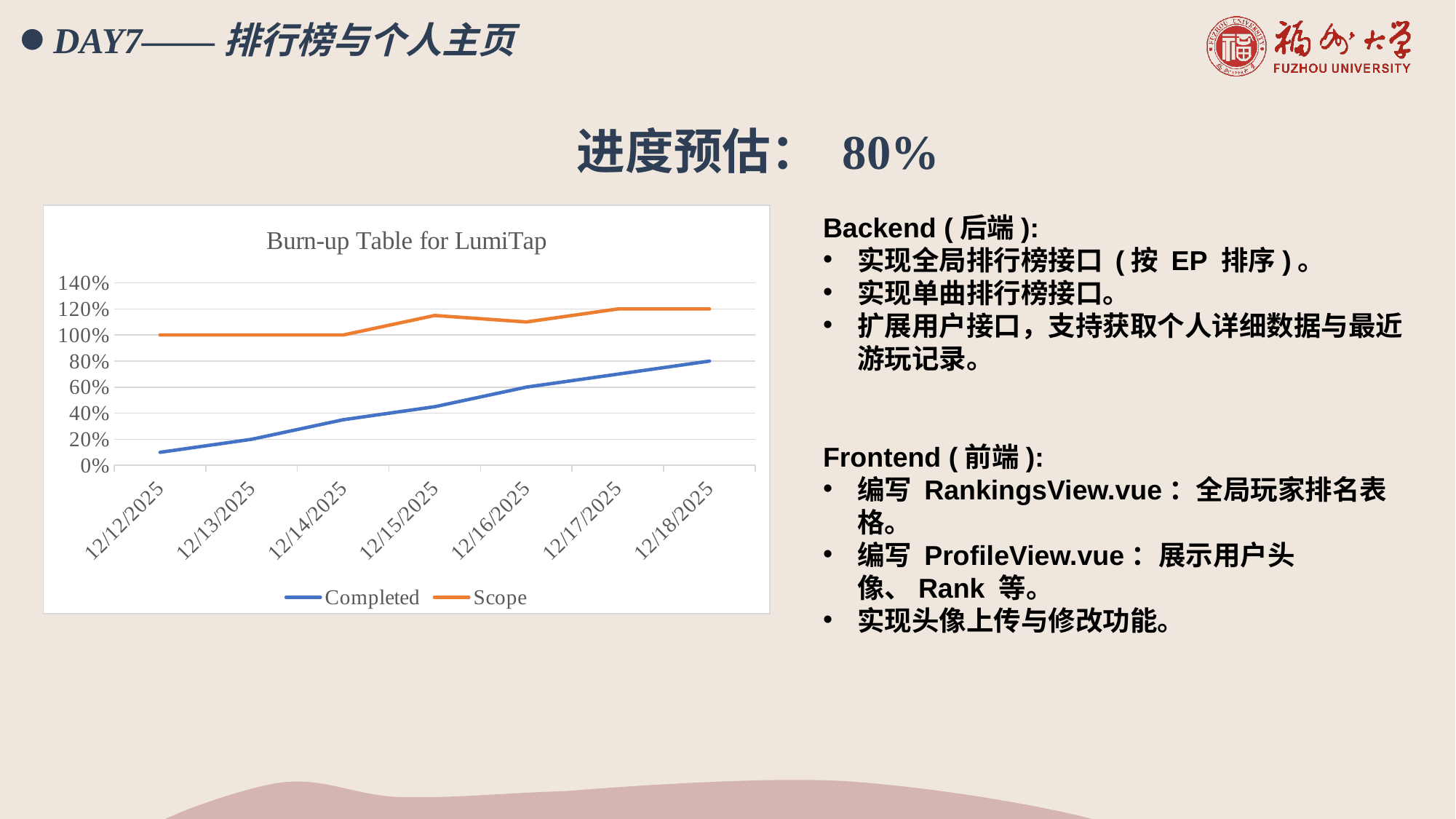

DAY7——排行榜与个人主页

进度预估： 80%

### Chart: Burn-up Table for LumiTap

| Category | Completed | Scope |
|---|---|---|
| 46003 | 0.1 | 1.0 |
| 46004 | 0.2 | 1.0 |
| 46005 | 0.35 | 1.0 |
| 46006 | 0.45 | 1.15 |
| 46007 | 0.6 | 1.1 |
| 46008 | 0.7 | 1.2 |
| 46009 | 0.8 | 1.2 |
Backend (后端):
实现全局排行榜接口 (按 EP 排序)。
实现单曲排行榜接口。
扩展用户接口，支持获取个人详细数据与最近游玩记录。

Frontend (前端):
编写 RankingsView.vue：全局玩家排名表格。
编写 ProfileView.vue：展示用户头像、Rank 等。
实现头像上传与修改功能。